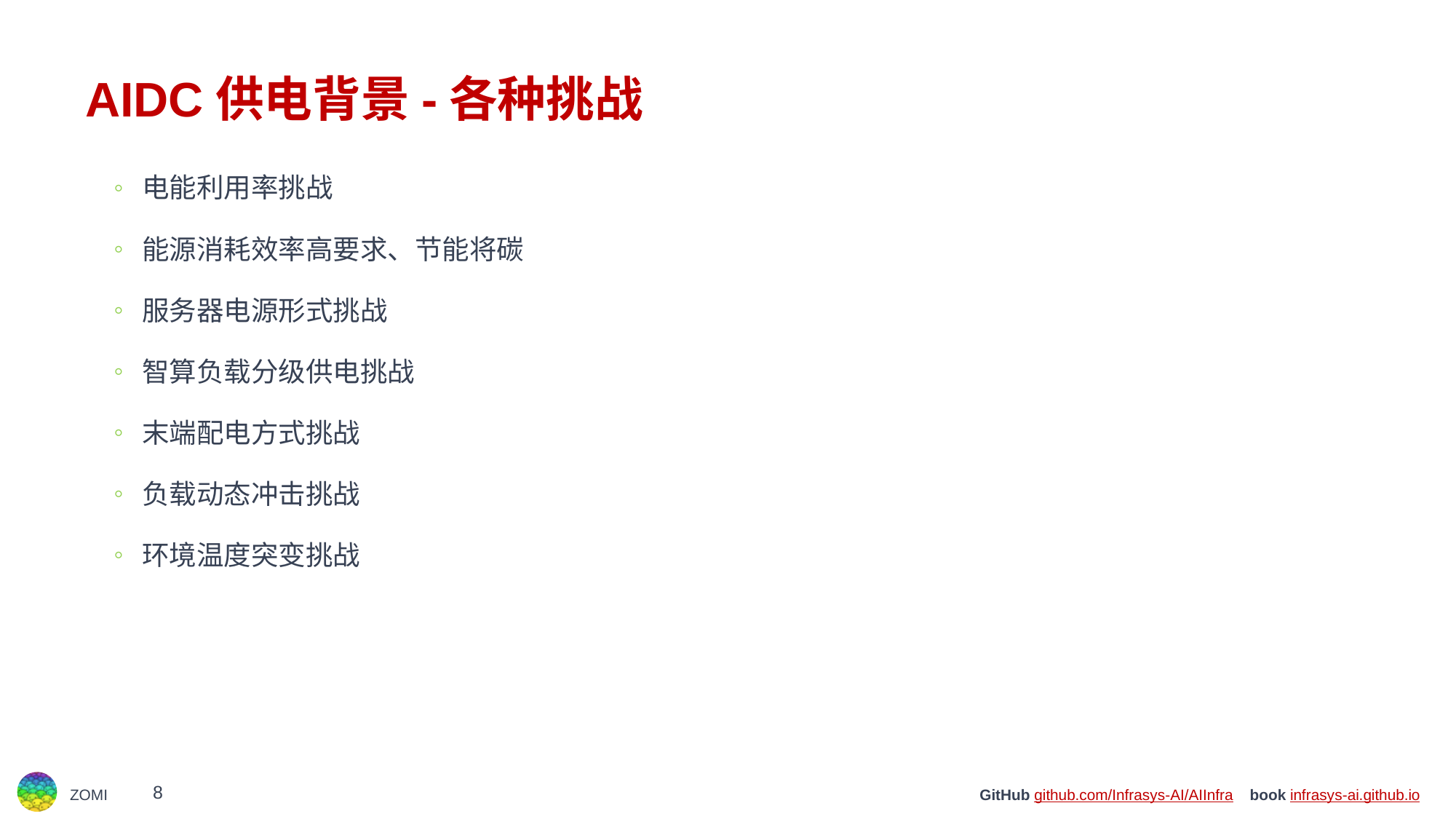

# AIDC供电背景-各种挑战
电能利用率挑战
能源消耗效率高要求、节能将碳
服务器电源形式挑战
智算负载分级供电挑战
末端配电方式挑战
负载动态冲击挑战
环境温度突变挑战